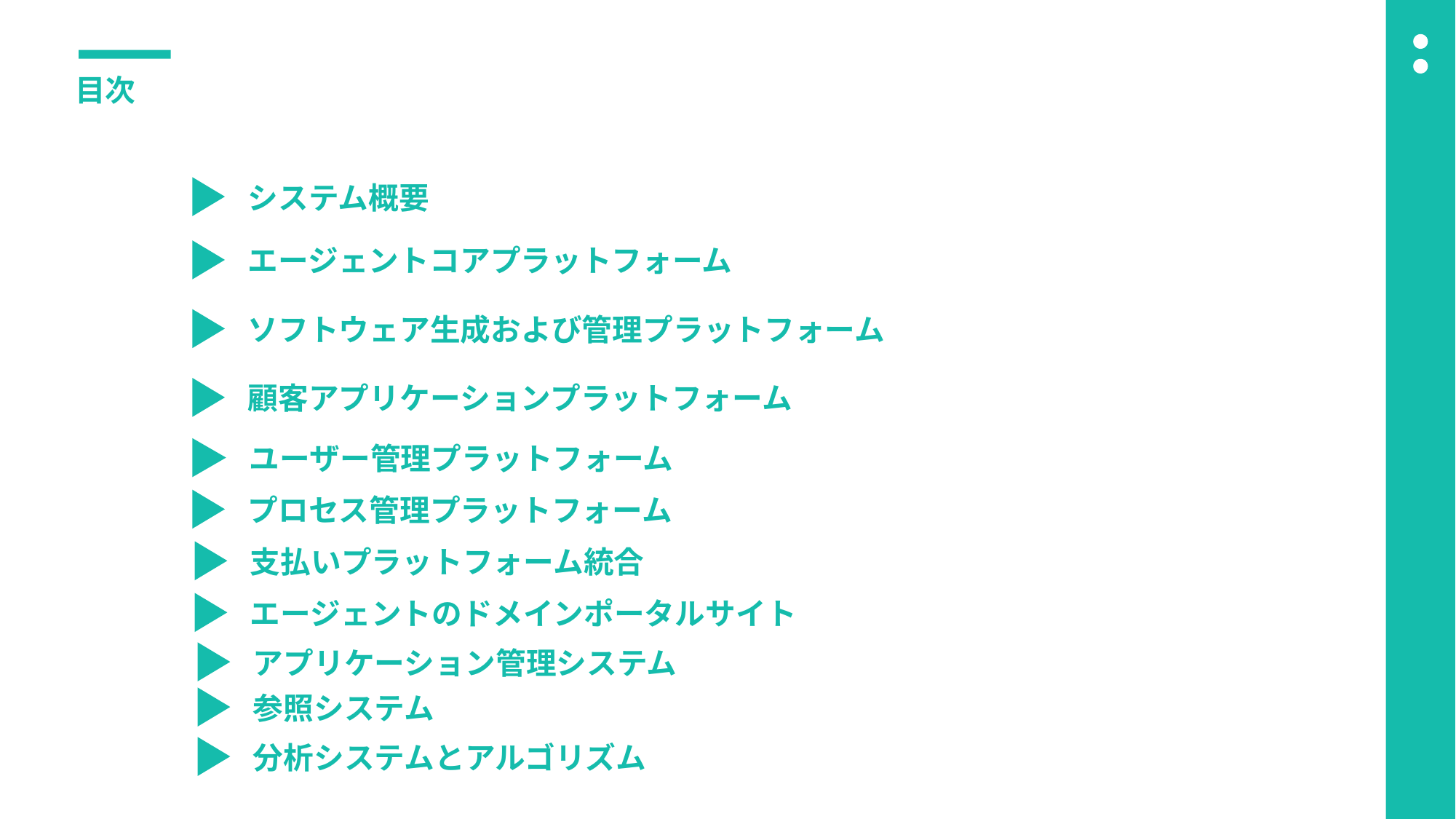

目次
システム概要

エージェントコアプラットフォーム

ソフトウェア生成および管理プラットフォーム

顧客アプリケーションプラットフォーム

ユーザー管理プラットフォーム

プロセス管理プラットフォーム

支払いプラットフォーム統合

エージェントのドメインポータルサイト

アプリケーション管理システム

参照システム

分析システムとアルゴリズム